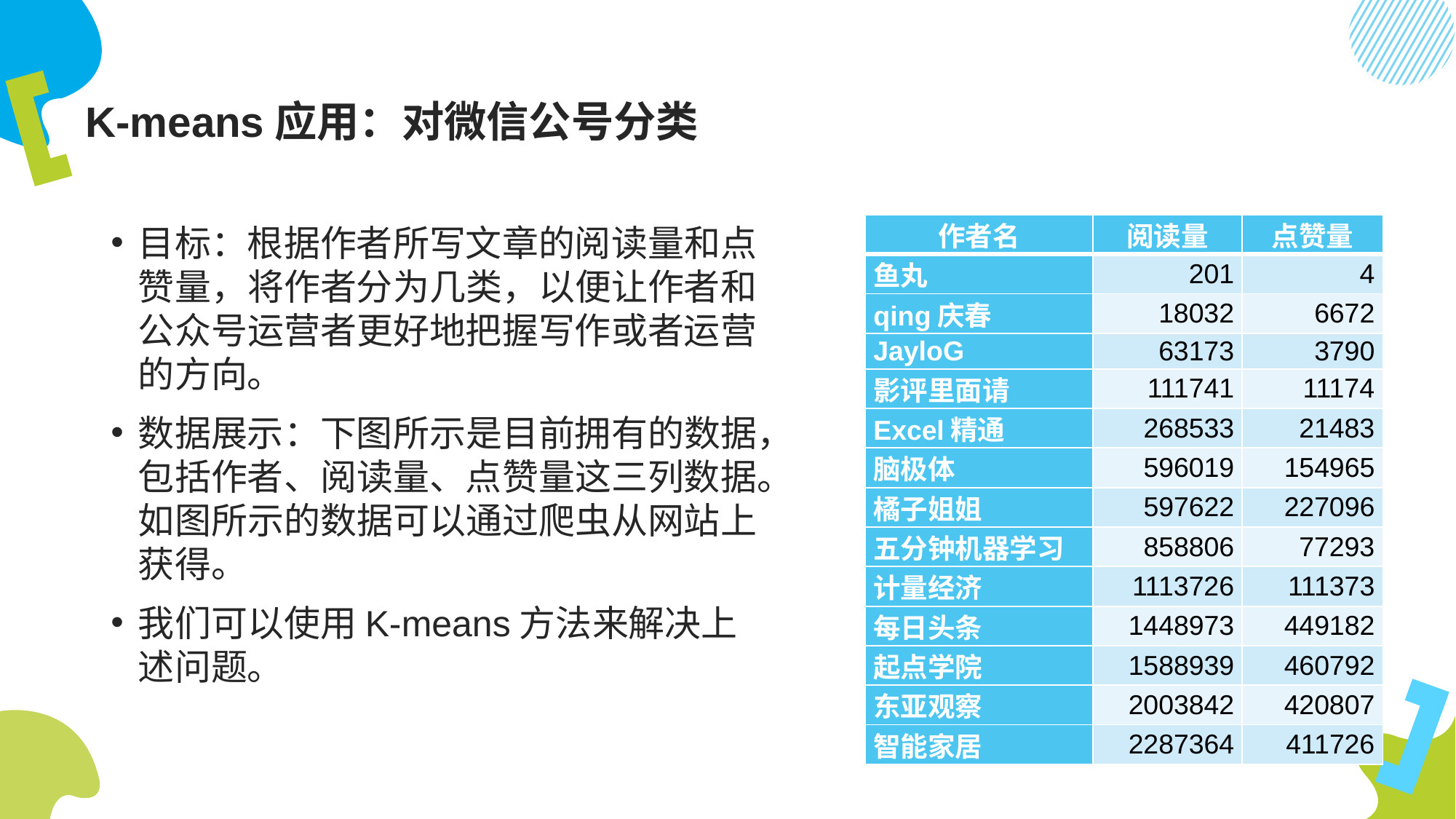

# K-means应用：对微信公号分类
| 作者名 | 阅读量 | 点赞量 |
| --- | --- | --- |
| 鱼丸 | 201 | 4 |
| qing庆春 | 18032 | 6672 |
| JayloG | 63173 | 3790 |
| 影评里面请 | 111741 | 11174 |
| Excel精通 | 268533 | 21483 |
| 脑极体 | 596019 | 154965 |
| 橘子姐姐 | 597622 | 227096 |
| 五分钟机器学习 | 858806 | 77293 |
| 计量经济 | 1113726 | 111373 |
| 每日头条 | 1448973 | 449182 |
| 起点学院 | 1588939 | 460792 |
| 东亚观察 | 2003842 | 420807 |
| 智能家居 | 2287364 | 411726 |
目标：根据作者所写文章的阅读量和点赞量，将作者分为几类，以便让作者和公众号运营者更好地把握写作或者运营的方向。
数据展示：下图所示是目前拥有的数据，包括作者、阅读量、点赞量这三列数据。如图所示的数据可以通过爬虫从网站上获得。
我们可以使用K-means方法来解决上述问题。